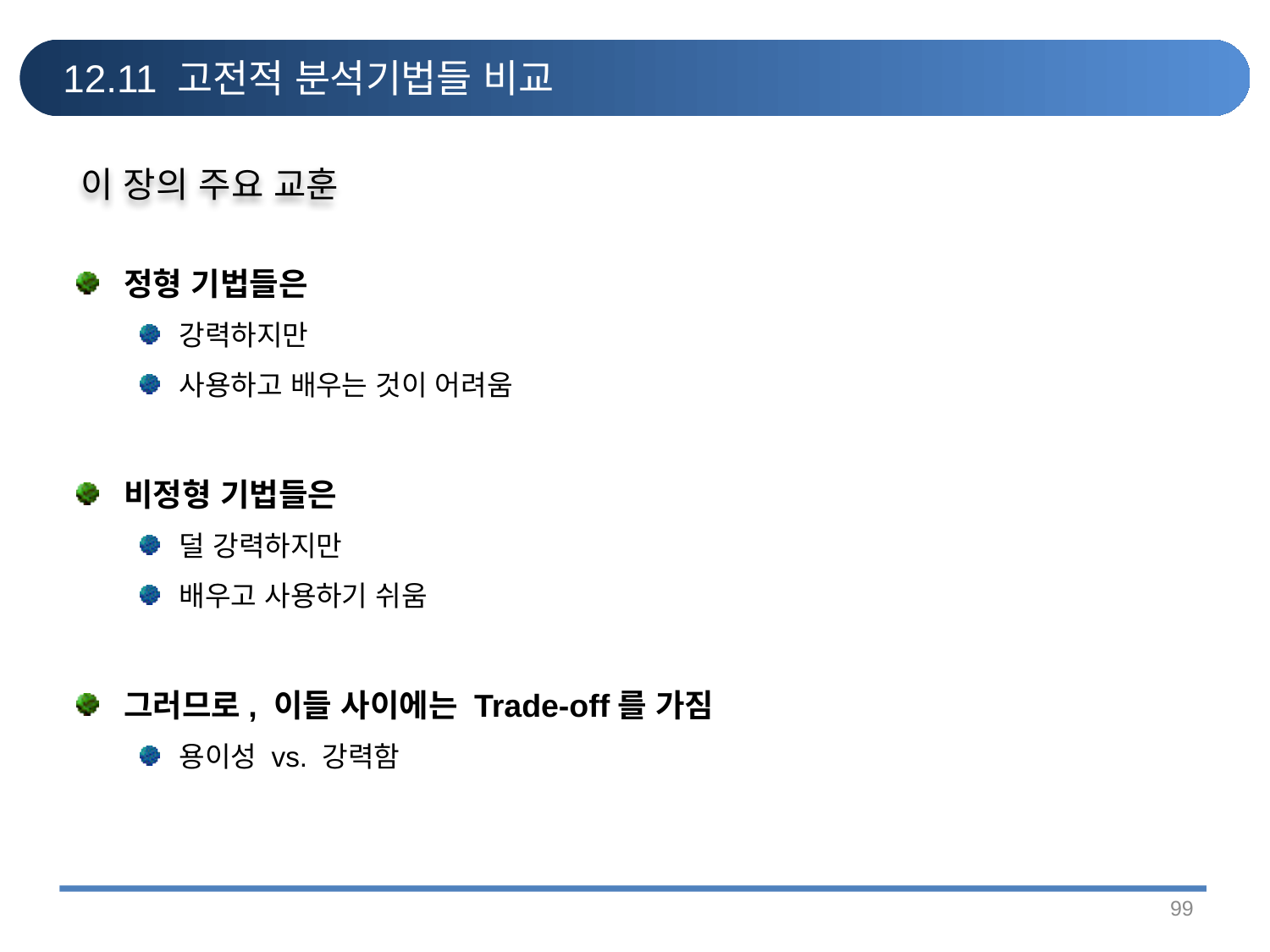

# 12.11 고전적 분석기법들 비교
이 장의 주요 교훈
정형 기법들은
강력하지만
사용하고 배우는 것이 어려움

비정형 기법들은
덜 강력하지만
배우고 사용하기 쉬움

그러므로, 이들 사이에는 Trade-off를 가짐
용이성 vs. 강력함
99